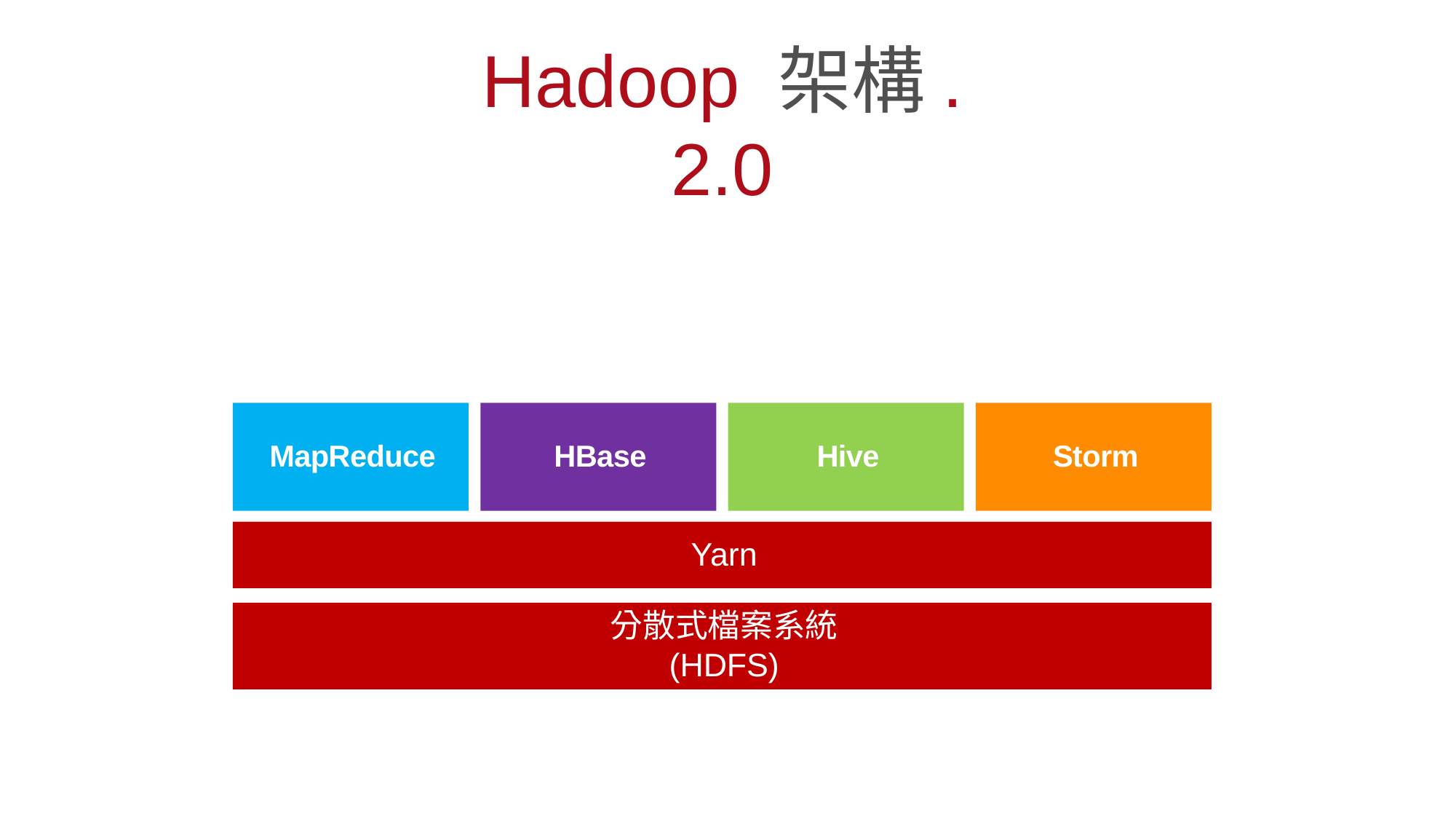

Hadoop 架構.
2.0
MapReduce
HBase
Hive
Storm
Yarn
分散式檔案系統
(HDFS)